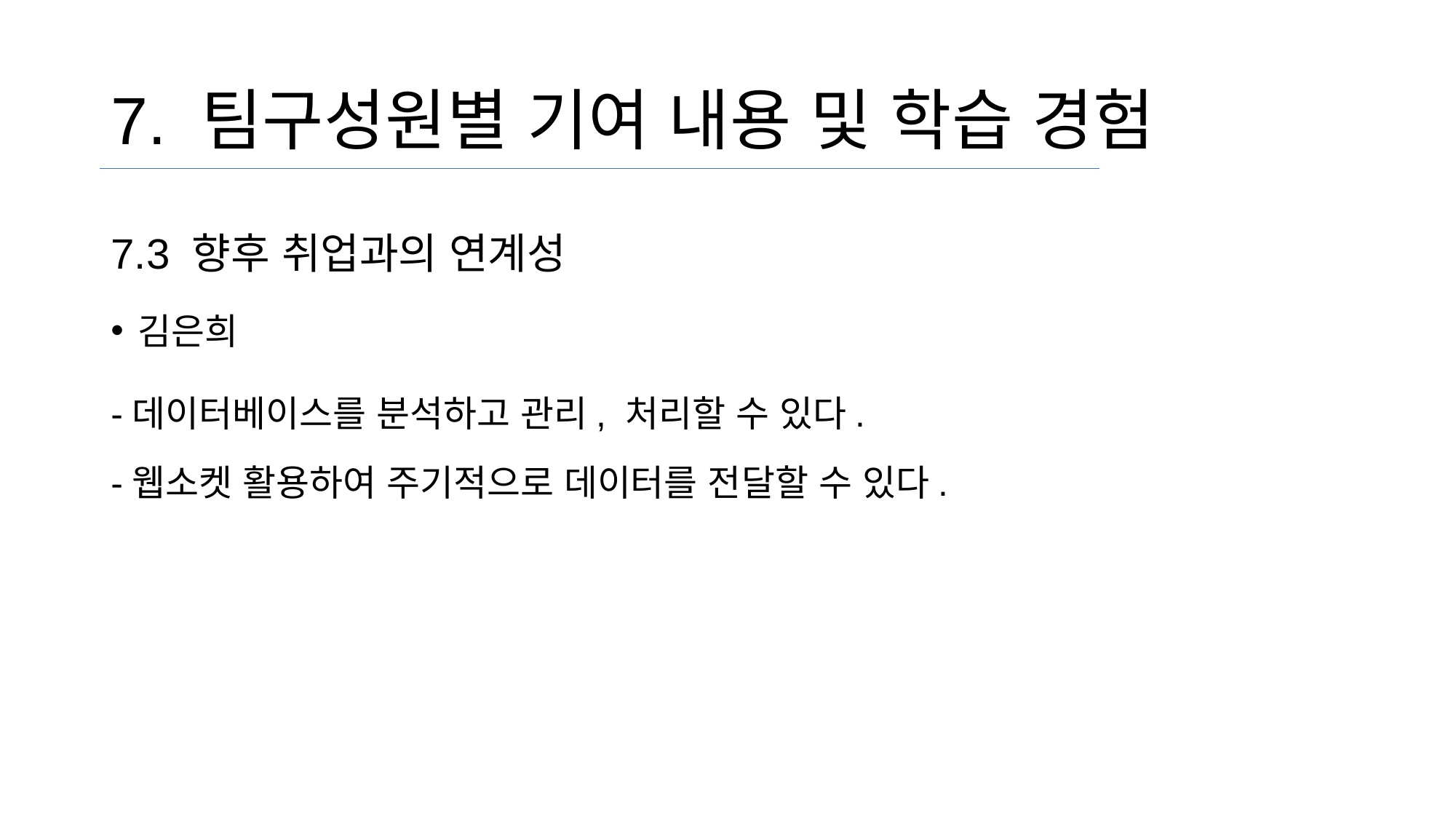

# 7. 팀구성원별 기여 내용 및 학습 경험
7.3 향후 취업과의 연계성
김은희
-데이터베이스를 분석하고 관리, 처리할 수 있다.
-웹소켓 활용하여 주기적으로 데이터를 전달할 수 있다.